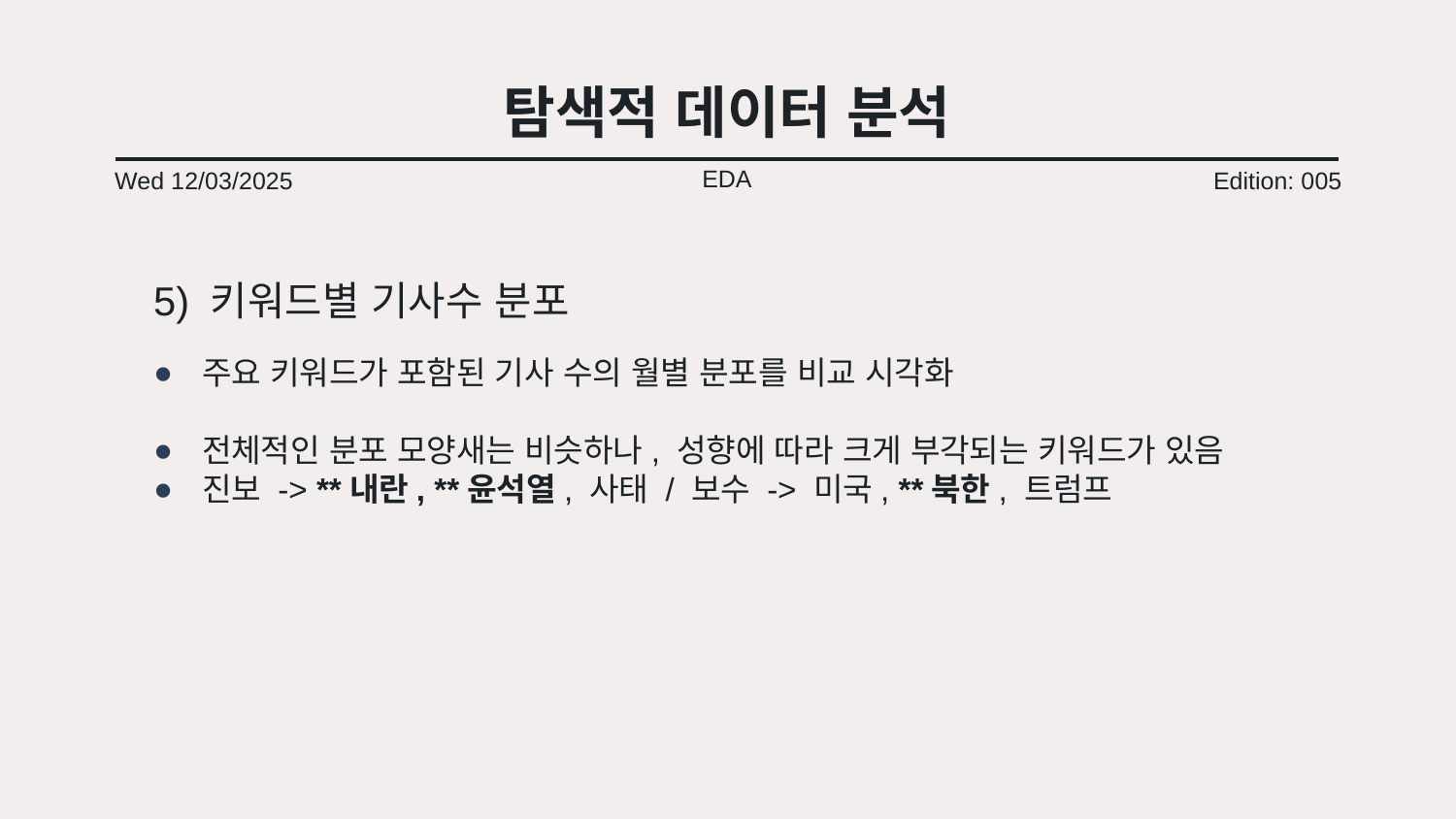

# 탐색적 데이터 분석
EDA
Wed 12/03/2025
Edition: 005
5) 키워드별 기사수 분포

주요 키워드가 포함된 기사 수의 월별 분포를 비교 시각화

전체적인 분포 모양새는 비슷하나, 성향에 따라 크게 부각되는 키워드가 있음
진보 -> **내란, **윤석열, 사태 / 보수 -> 미국, **북한, 트럼프